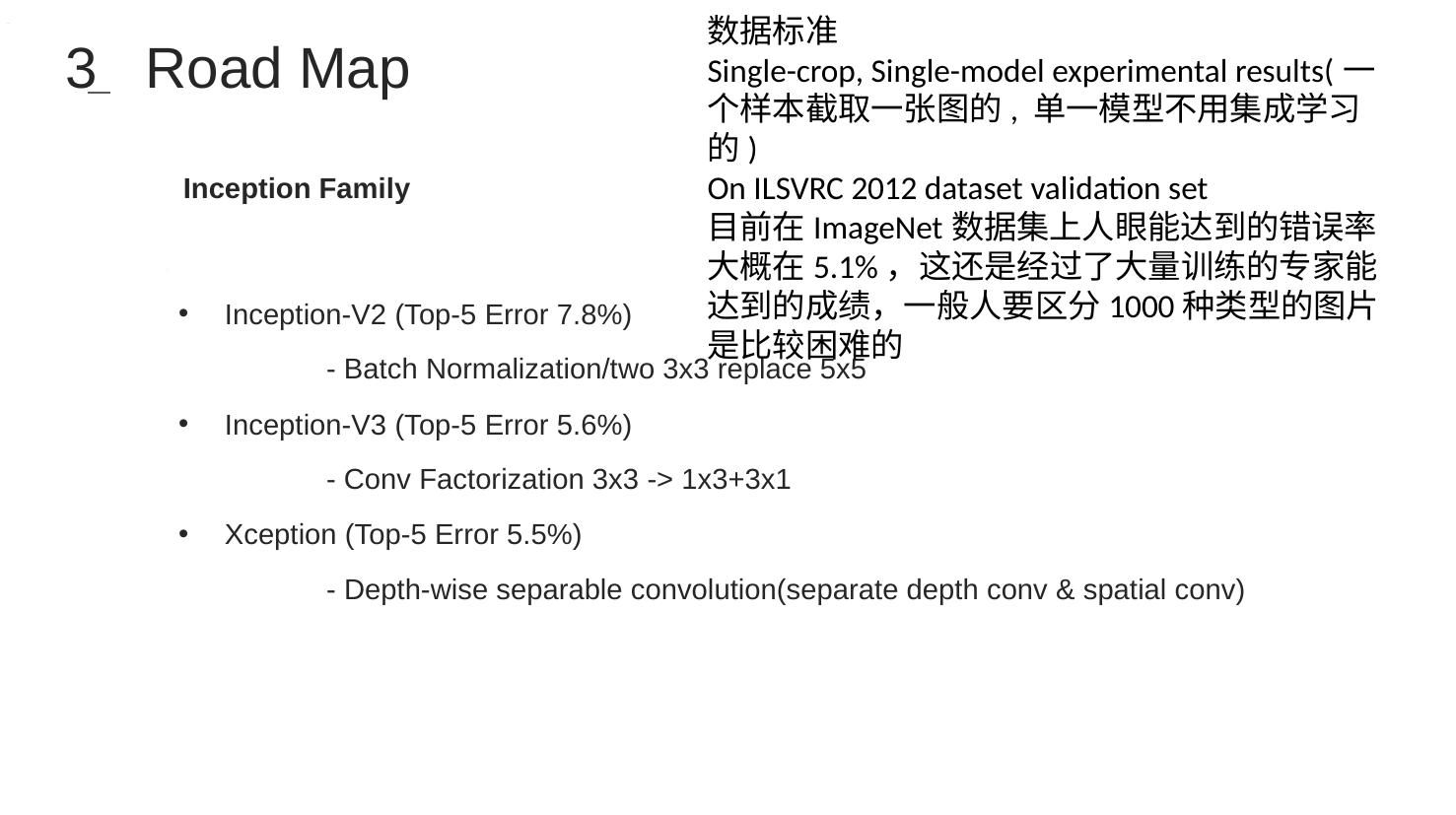

数据标准
Single-crop, Single-model experimental results(一个样本截取一张图的, 单一模型不用集成学习的)
On ILSVRC 2012 dataset validation set
目前在ImageNet数据集上人眼能达到的错误率大概在5.1%，这还是经过了大量训练的专家能达到的成绩，一般人要区分1000种类型的图片是比较困难的
3   Road Map
Inception Family
Inception-V2 (Top-5 Error 7.8%)
	- Batch Normalization/two 3x3 replace 5x5
Inception-V3 (Top-5 Error 5.6%)
	- Conv Factorization 3x3 -> 1x3+3x1
Xception (Top-5 Error 5.5%)
	- Depth-wise separable convolution(separate depth conv & spatial conv)